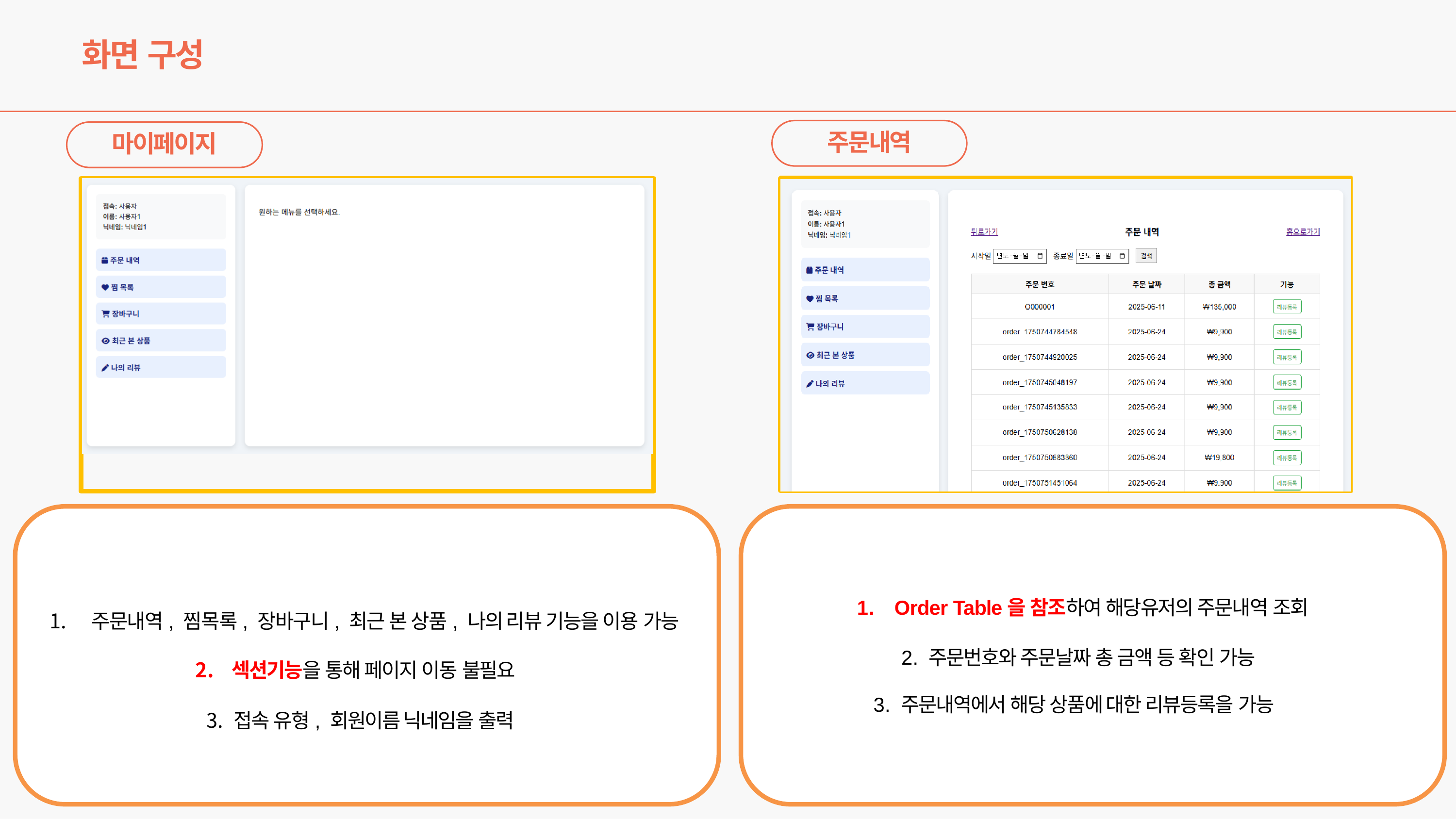

# 화면 구성

주문내역
마이페이지

1.	Order Table을 참조하여 해당유저의 주문내역 조회
주문내역, 찜목록, 장바구니, 최근 본 상품, 나의 리뷰 기능을 이용 가능

섹션기능을 통해 페이지 이동 불필요

접속 유형, 회원이름 닉네임을 출력
2. 주문번호와 주문날짜 총 금액 등 확인 가능
3. 주문내역에서 해당 상품에 대한 리뷰등록을 가능